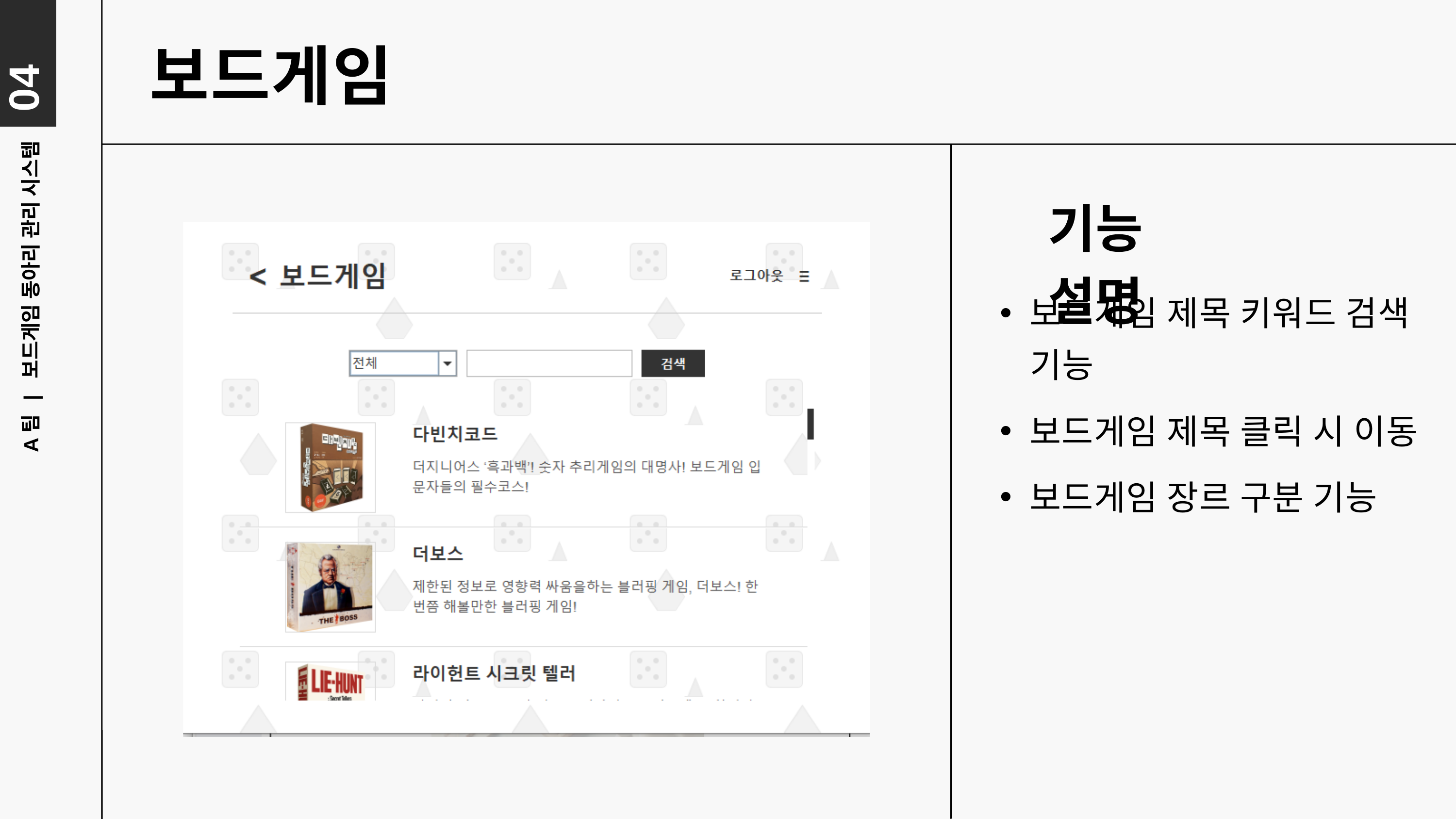

04

보드게임

기능 설명

보드게임 제목 키워드 검색
      기능
A팀  |  보드게임 동아리 관리 시스템
보드게임 제목 클릭 시 이동
보드게임 장르 구분 기능